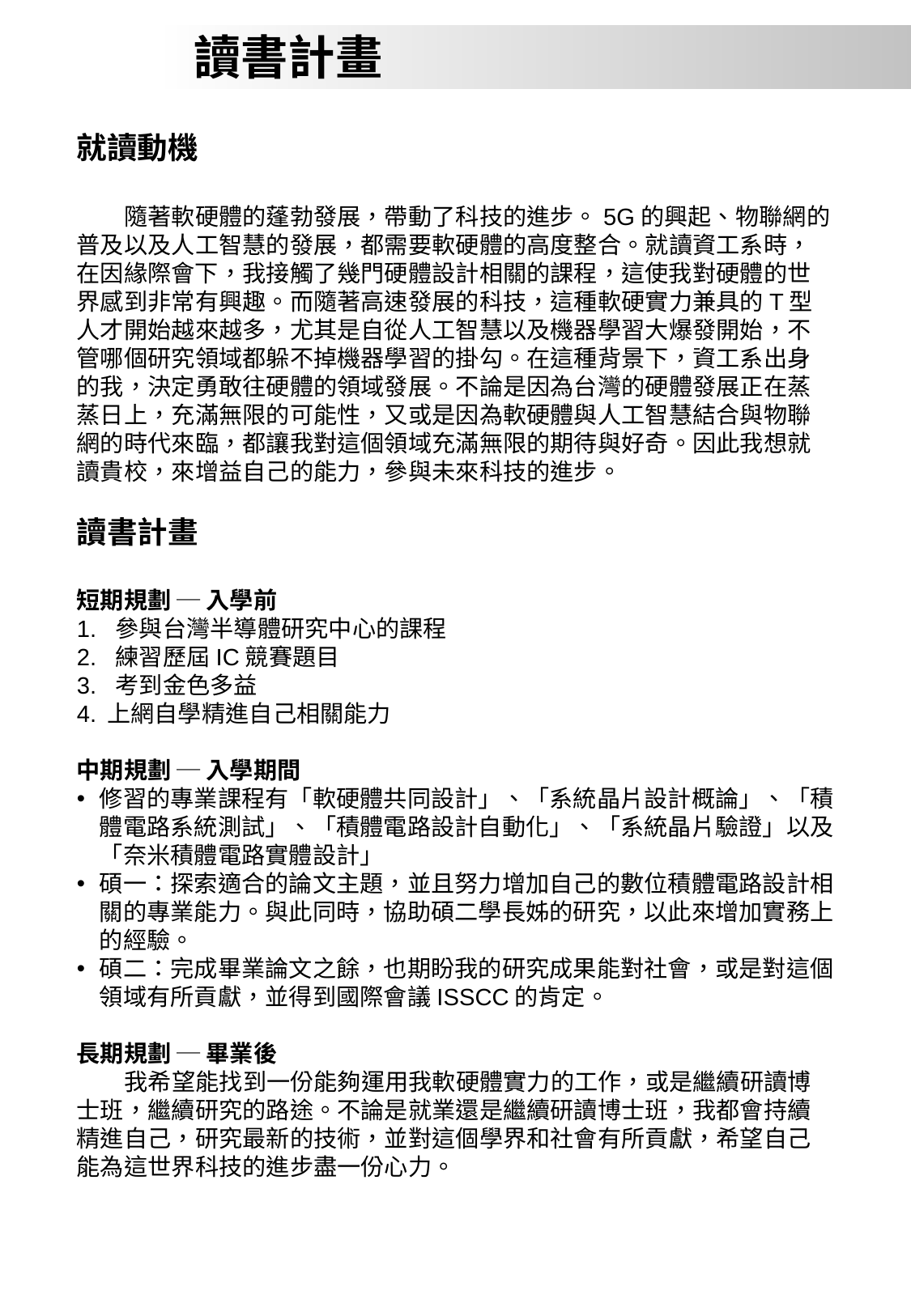

讀書計畫
就讀動機

　　隨著軟硬體的蓬勃發展，帶動了科技的進步。5G的興起、物聯網的普及以及人工智慧的發展，都需要軟硬體的高度整合。就讀資工系時，在因緣際會下，我接觸了幾門硬體設計相關的課程，這使我對硬體的世界感到非常有興趣。而隨著高速發展的科技，這種軟硬實力兼具的T型人才開始越來越多，尤其是自從人工智慧以及機器學習大爆發開始，不管哪個研究領域都躲不掉機器學習的掛勾。在這種背景下，資工系出身的我，決定勇敢往硬體的領域發展。不論是因為台灣的硬體發展正在蒸蒸日上，充滿無限的可能性，又或是因為軟硬體與人工智慧結合與物聯網的時代來臨，都讓我對這個領域充滿無限的期待與好奇。因此我想就讀貴校，來增益自己的能力，參與未來科技的進步。

讀書計畫

短期規劃 ─ 入學前
1.  參與台灣半導體研究中心的課程
2.  練習歷屆IC競賽題目
3.  考到金色多益
上網自學精進自己相關能力

中期規劃 ─ 入學期間
修習的專業課程有「軟硬體共同設計」、「系統晶片設計概論」、「積體電路系統測試」、「積體電路設計自動化」、「系統晶片驗證」以及「奈米積體電路實體設計」
碩一：探索適合的論文主題，並且努力增加自己的數位積體電路設計相關的專業能力。與此同時，協助碩二學長姊的研究，以此來增加實務上的經驗。
碩二：完成畢業論文之餘，也期盼我的研究成果能對社會，或是對這個領域有所貢獻，並得到國際會議ISSCC的肯定。

長期規劃 ─ 畢業後
        我希望能找到一份能夠運用我軟硬體實力的工作，或是繼續研讀博士班，繼續研究的路途。不論是就業還是繼續研讀博士班，我都會持續精進自己，研究最新的技術，並對這個學界和社會有所貢獻，希望自己能為這世界科技的進步盡一份心力。